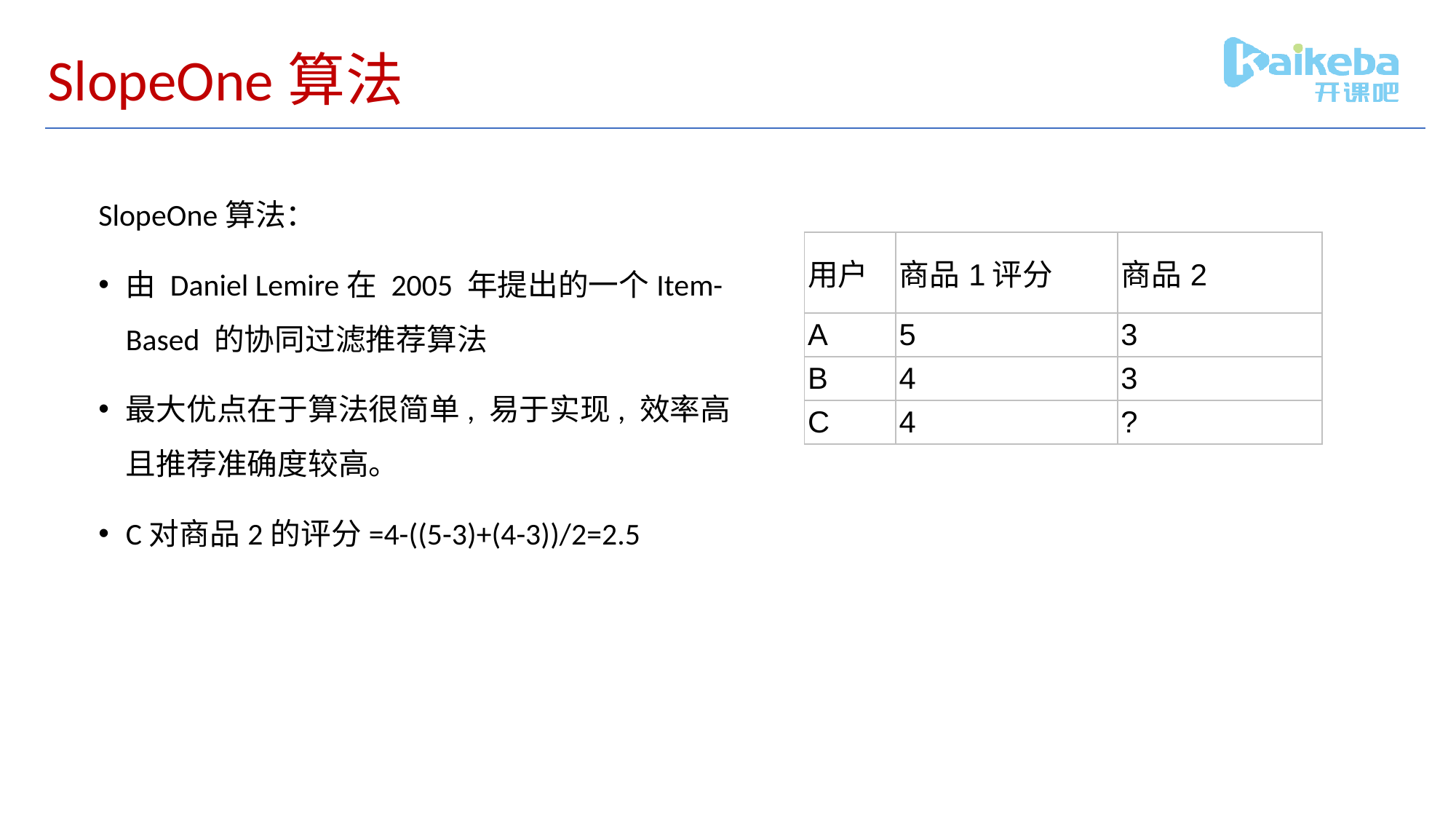

# SlopeOne算法
SlopeOne算法：
由 Daniel Lemire在 2005 年提出的一个Item-Based 的协同过滤推荐算法
最大优点在于算法很简单, 易于实现, 效率高且推荐准确度较高。
C对商品2的评分=4-((5-3)+(4-3))/2=2.5
| 用户 | 商品1评分 | 商品2 |
| --- | --- | --- |
| A | 5 | 3 |
| B | 4 | 3 |
| C | 4 | ? |